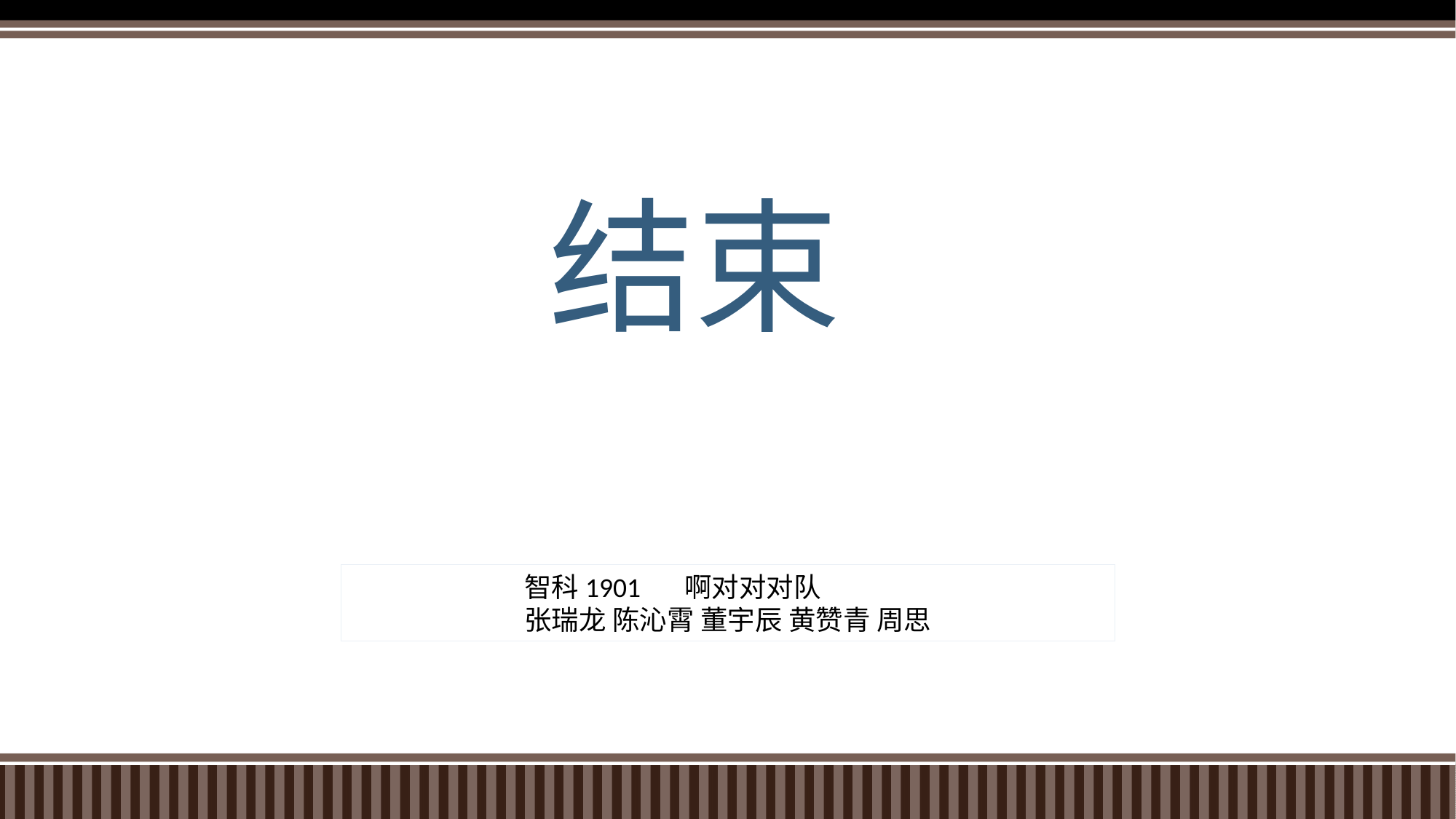

# 结束
智科1901      啊对对对队
张瑞龙 陈沁霄 董宇辰 黄赞青 周思